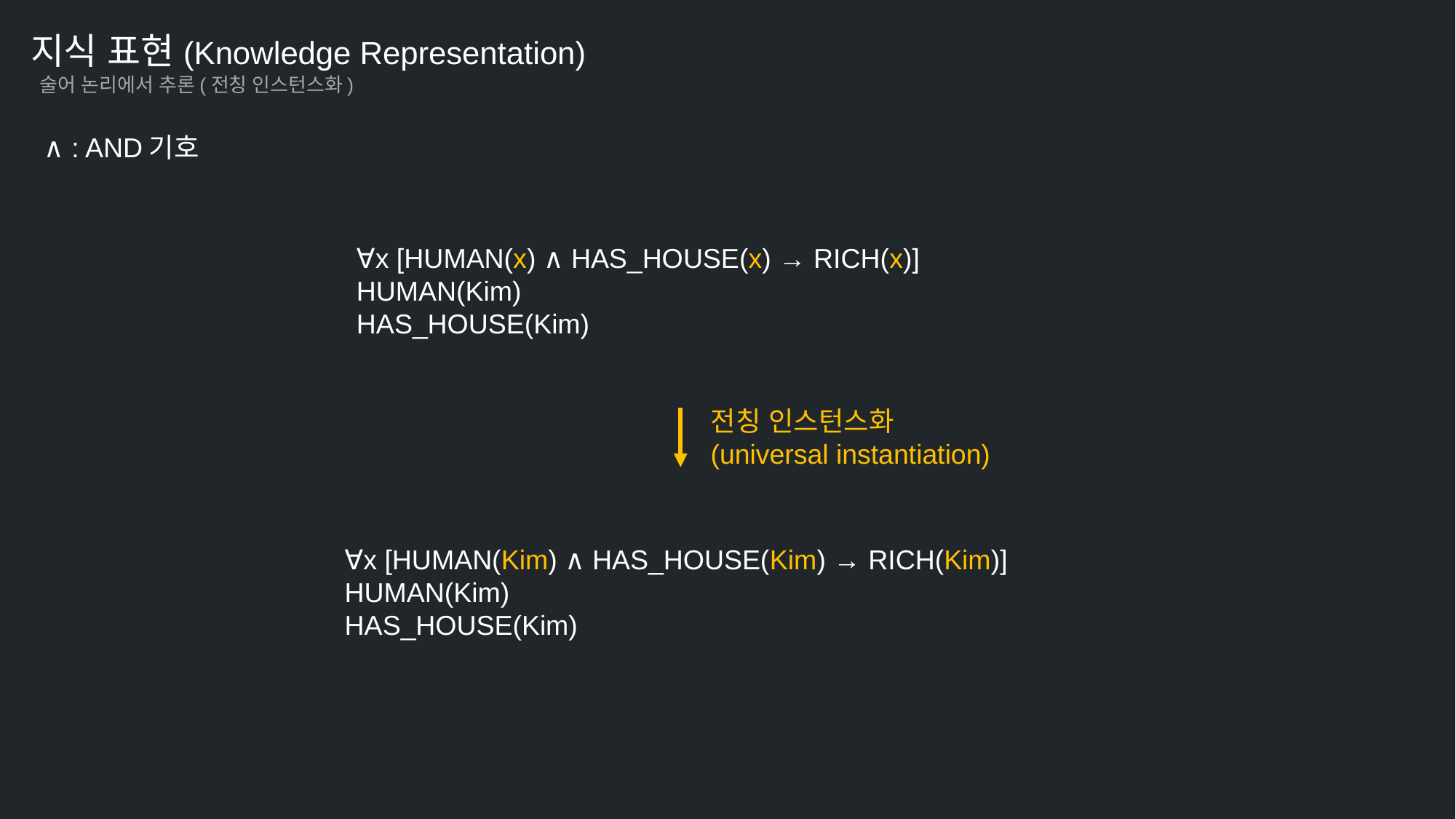

지식 표현(Knowledge Representation)
술어 논리에서 추론(전칭 인스턴스화)
∧ : AND기호
∀x [HUMAN(x) ∧ HAS_HOUSE(x) → RICH(x)]
HUMAN(Kim)
HAS_HOUSE(Kim)
전칭 인스턴스화
(universal instantiation)
∀x [HUMAN(Kim) ∧ HAS_HOUSE(Kim) → RICH(Kim)]
HUMAN(Kim)
HAS_HOUSE(Kim)